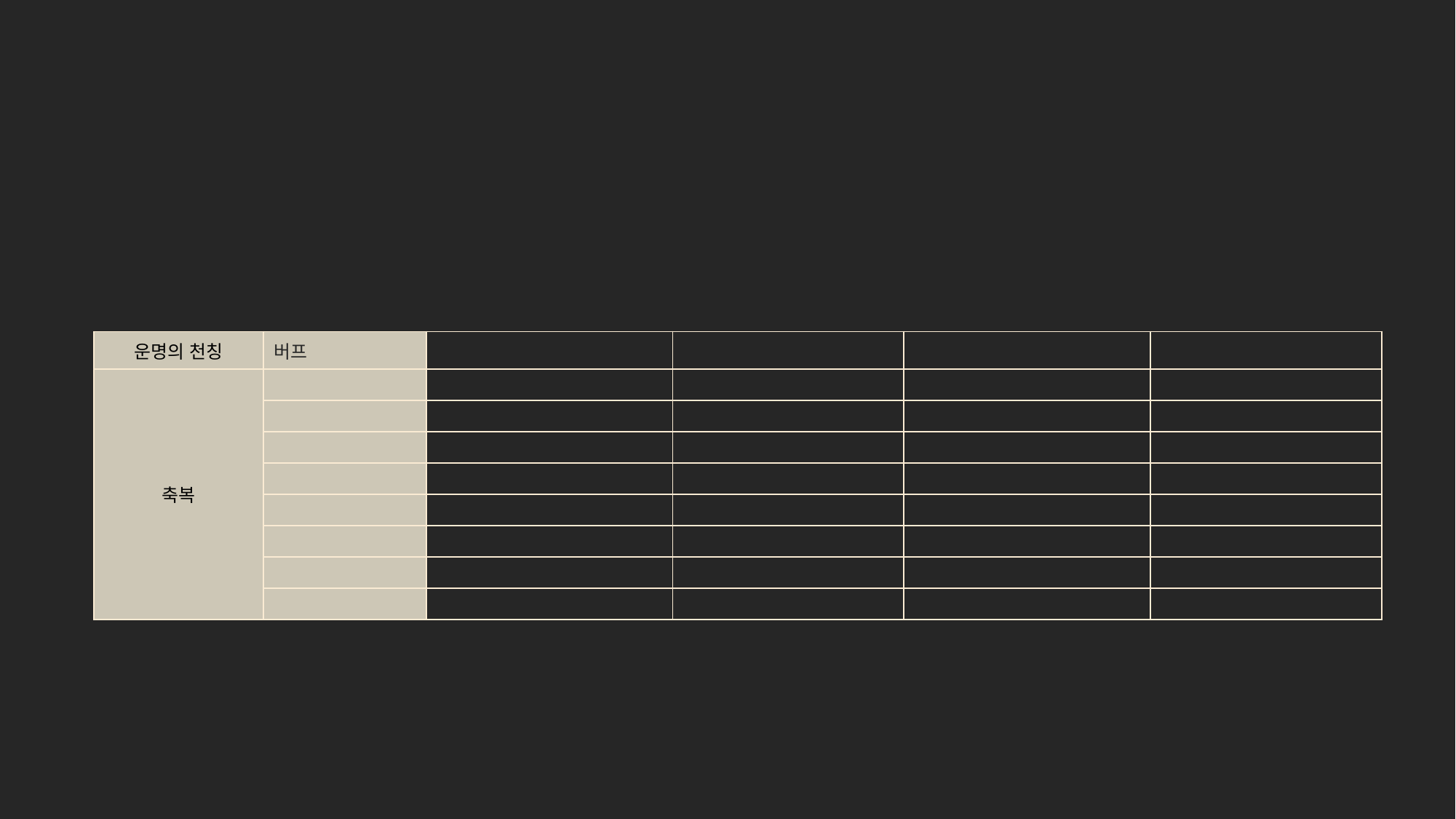

| 운명의 천칭 | 버프 |  |  |  |  |
| --- | --- | --- | --- | --- | --- |
| 축복 |  |  |  |  |  |
|  |  |  |  |  |  |
|  |  |  |  |  |  |
|  |  |  |  |  |  |
|  |  |  |  |  |  |
|  |  |  |  |  |  |
|  |  |  |  |  |  |
|  |  |  |  |  |  |